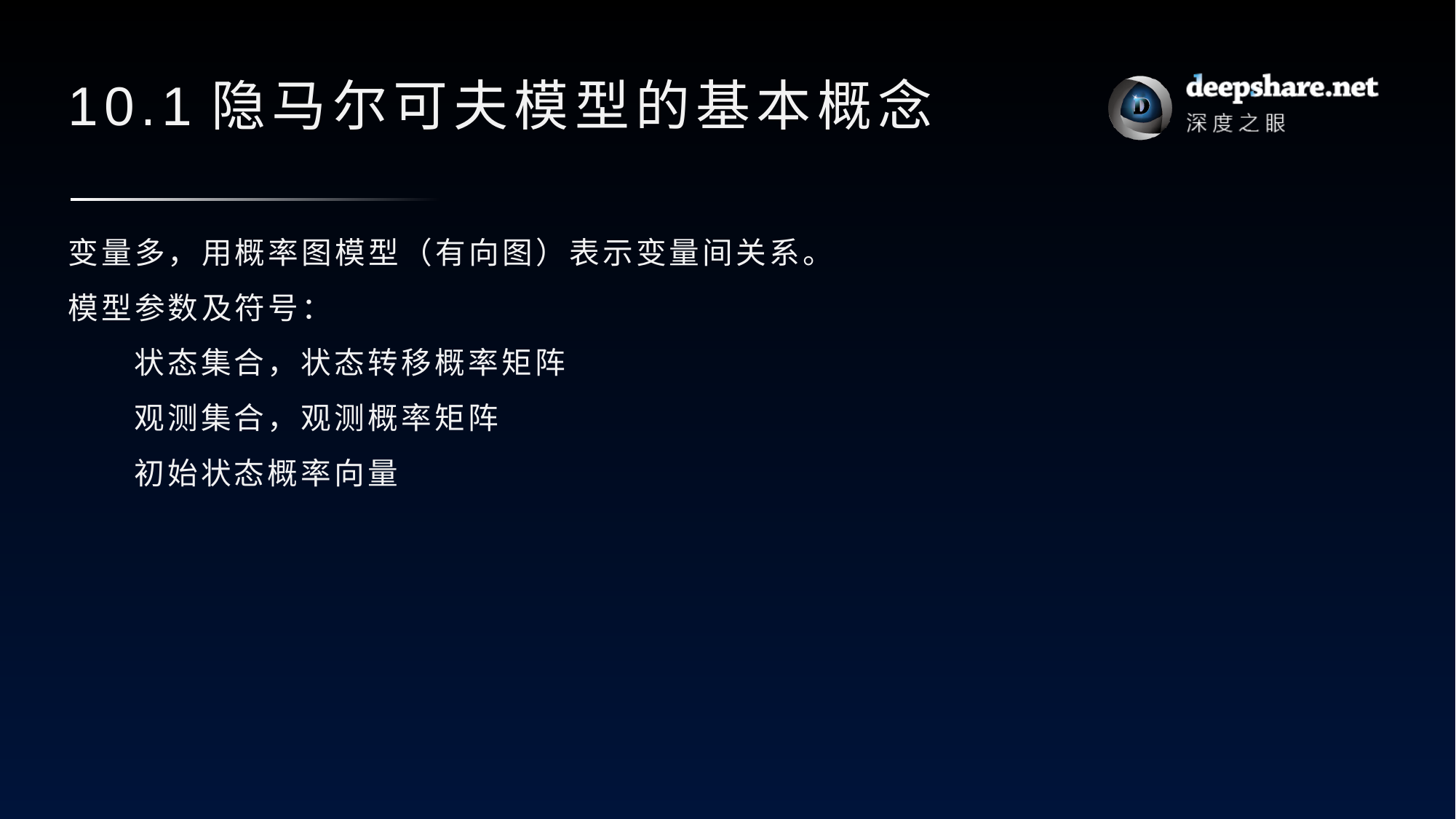

# 10.1隐马尔可夫模型的基本概念
变量多，用概率图模型（有向图）表示变量间关系。
模型参数及符号：
      状态集合，状态转移概率矩阵
      观测集合，观测概率矩阵
      初始状态概率向量